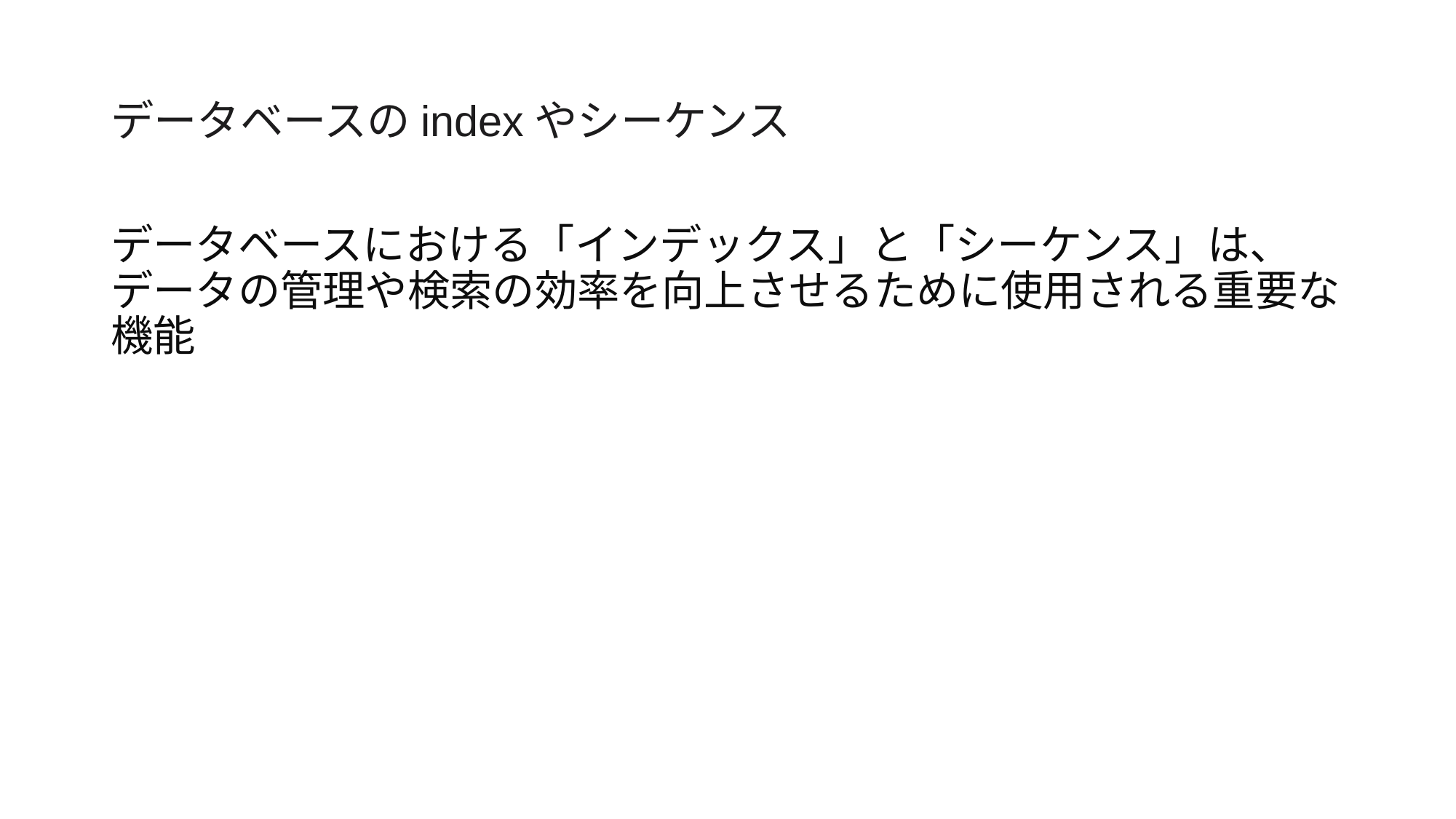

# データベースのindexやシーケンス
データベースにおける「インデックス」と「シーケンス」は、データの管理や検索の効率を向上させるために使用される重要な機能